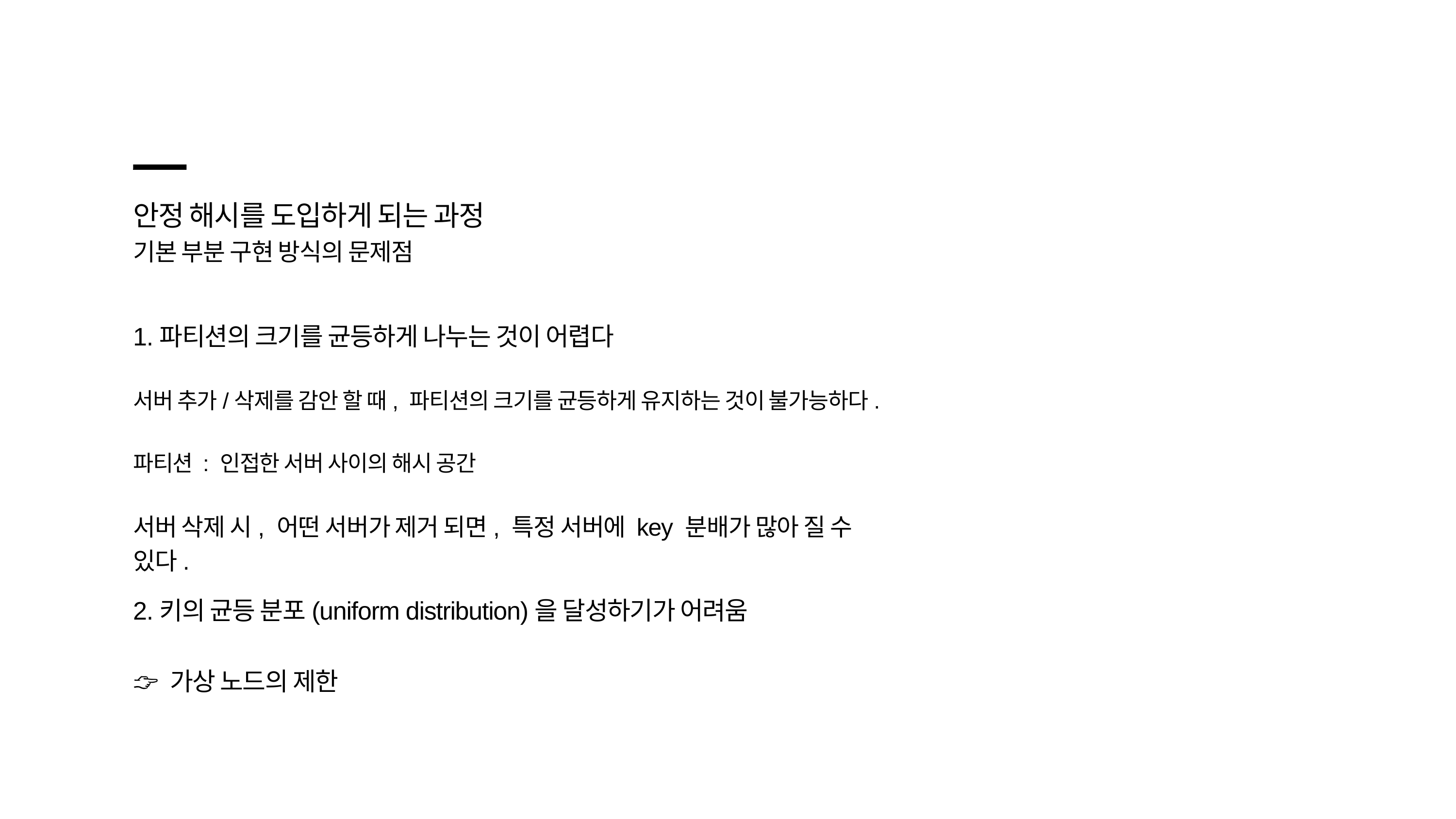

안정 해시를 도입하게 되는 과정
기본 부분 구현 방식의 문제점
1.파티션의 크기를 균등하게 나누는 것이 어렵다

서버 추가/삭제를 감안 할 때, 파티션의 크기를 균등하게 유지하는 것이 불가능하다.

파티션 : 인접한 서버 사이의 해시 공간

서버 삭제 시, 어떤 서버가 제거 되면, 특정 서버에 key 분배가 많아 질 수 있다.
2.키의 균등 분포(uniform distribution)을 달성하기가 어려움

👉 가상 노드의 제한